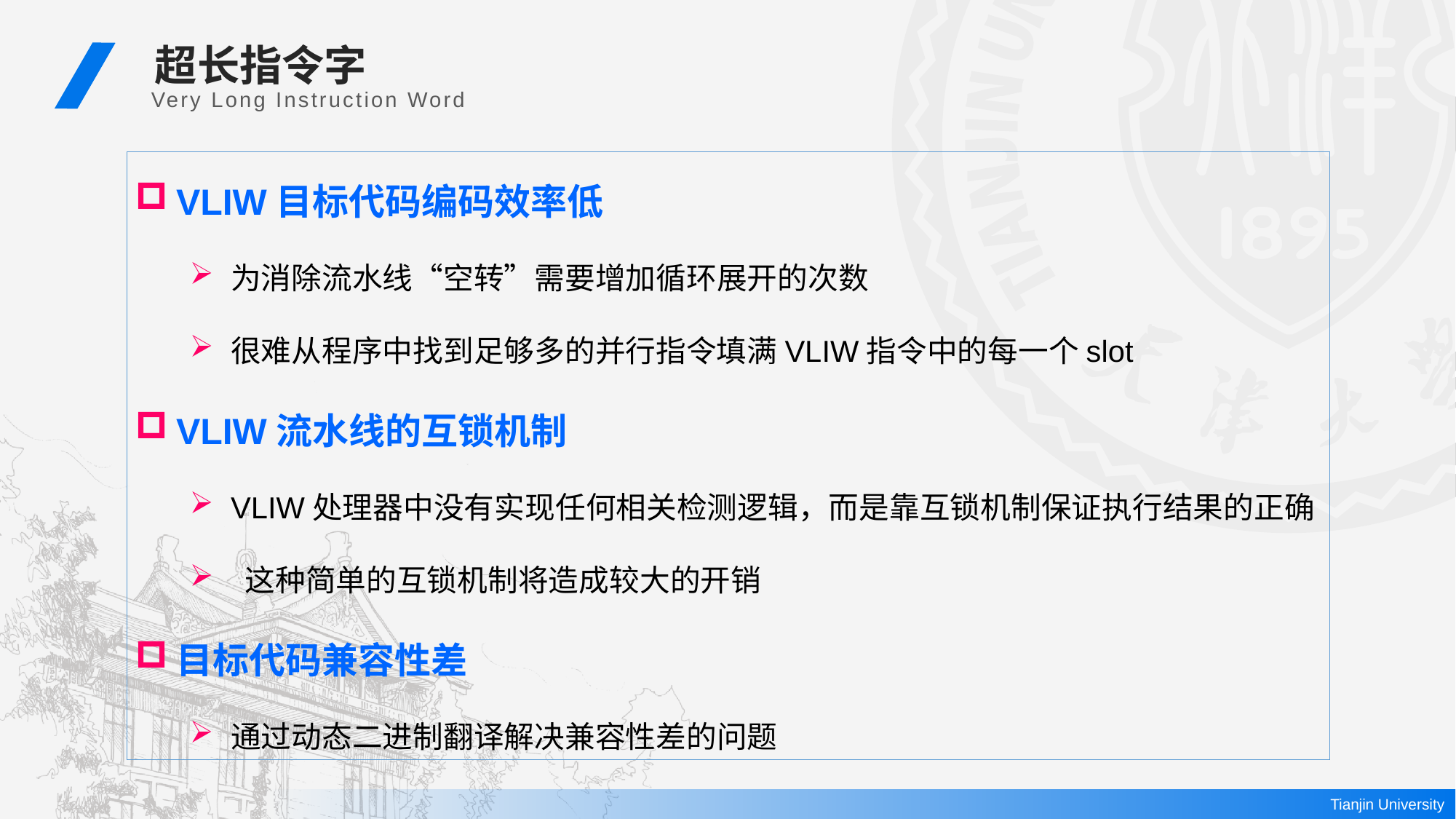

超长指令字
Very Long Instruction Word
VLIW目标代码编码效率低
为消除流水线“空转”需要增加循环展开的次数
很难从程序中找到足够多的并行指令填满VLIW指令中的每一个slot
VLIW流水线的互锁机制
VLIW处理器中没有实现任何相关检测逻辑，而是靠互锁机制保证执行结果的正确
 这种简单的互锁机制将造成较大的开销
目标代码兼容性差
通过动态二进制翻译解决兼容性差的问题